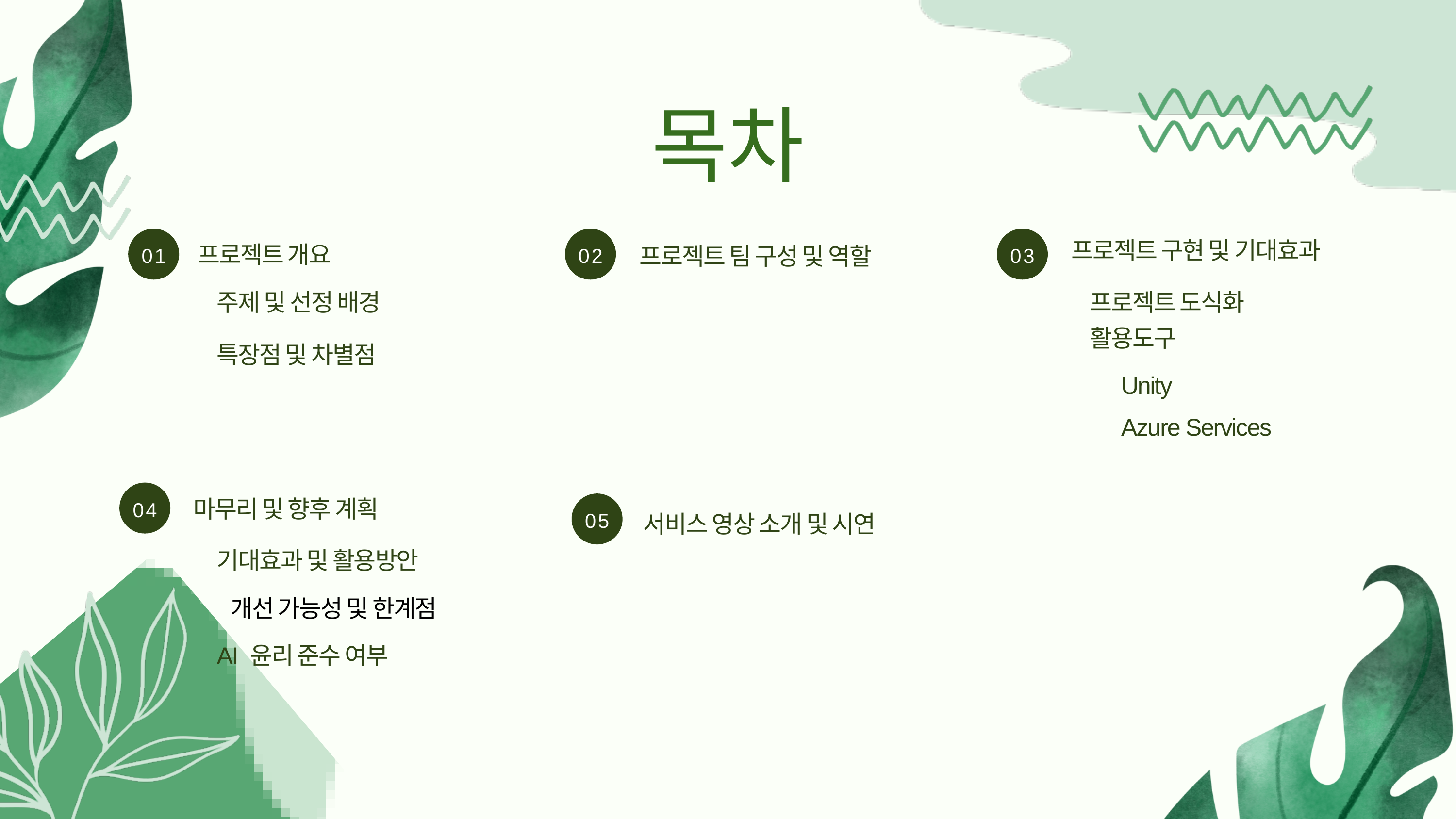

목차

프로젝트 구현 및 기대효과

01

02

03
프로젝트 개요
프로젝트 팀 구성 및 역할
주제 및 선정 배경
프로젝트 도식화
활용도구
특장점 및 차별점
Unity
Azure Services

04
마무리 및 향후 계획

05
서비스 영상 소개 및 시연
기대효과 및 활용방안

개선 가능성 및 한계점

AI 윤리 준수 여부